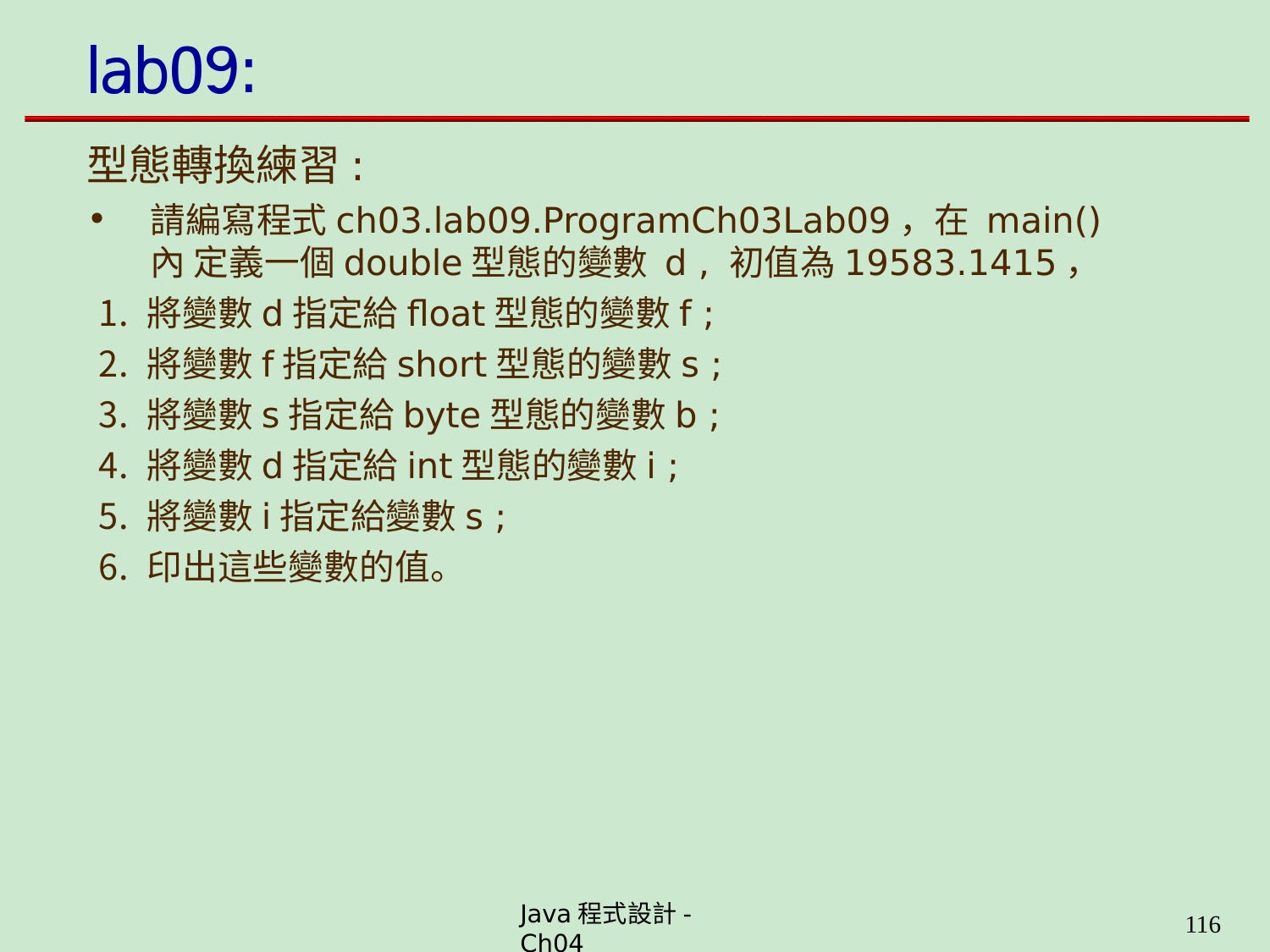

# lab09:
型態轉換練習:
請編寫程式ch03.lab09.ProgramCh03Lab09，在 main()內 定義一個double型態的變數 d , 初值為19583.1415，
將變數d指定給float型態的變數f ;
將變數f指定給short型態的變數s ;
將變數s指定給byte型態的變數b ;
將變數d指定給int型態的變數i ;
將變數i指定給變數s ;
印出這些變數的值。
Java程式設計-Ch04
116